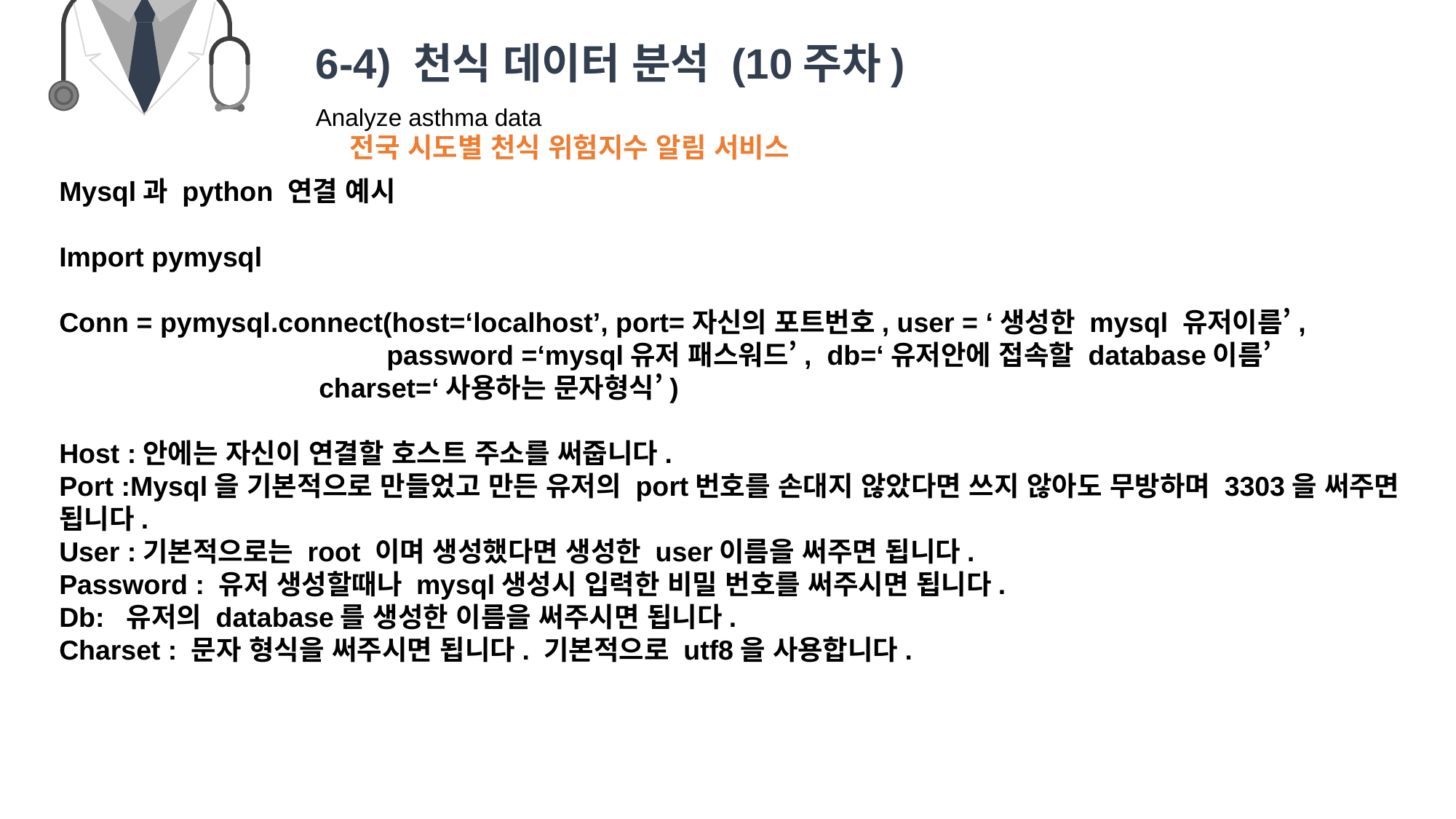

6-4) 천식 데이터 분석 (10주차)
Analyze asthma data
전국 시도별 천식 위험지수 알림 서비스
Mysql과 python 연결 예시

Import pymysql

Conn = pymysql.connect(host=‘localhost’, port=자신의 포트번호, user = ‘생성한 mysql 유저이름’,
			password =‘mysql유저 패스워드’,  db=‘유저안에 접속할 database이름’
                                  charset=‘사용하는 문자형식’)

Host :안에는 자신이 연결할 호스트 주소를 써줍니다.
Port :Mysql을 기본적으로 만들었고 만든 유저의 port번호를 손대지 않았다면 쓰지 않아도 무방하며 3303을 써주면 됩니다.
User :기본적으로는 root 이며 생성했다면 생성한 user이름을 써주면 됩니다.
Password : 유저 생성할때나 mysql생성시 입력한 비밀 번호를 써주시면 됩니다.
Db:  유저의 database를 생성한 이름을 써주시면 됩니다.
Charset : 문자 형식을 써주시면 됩니다. 기본적으로 utf8을 사용합니다.